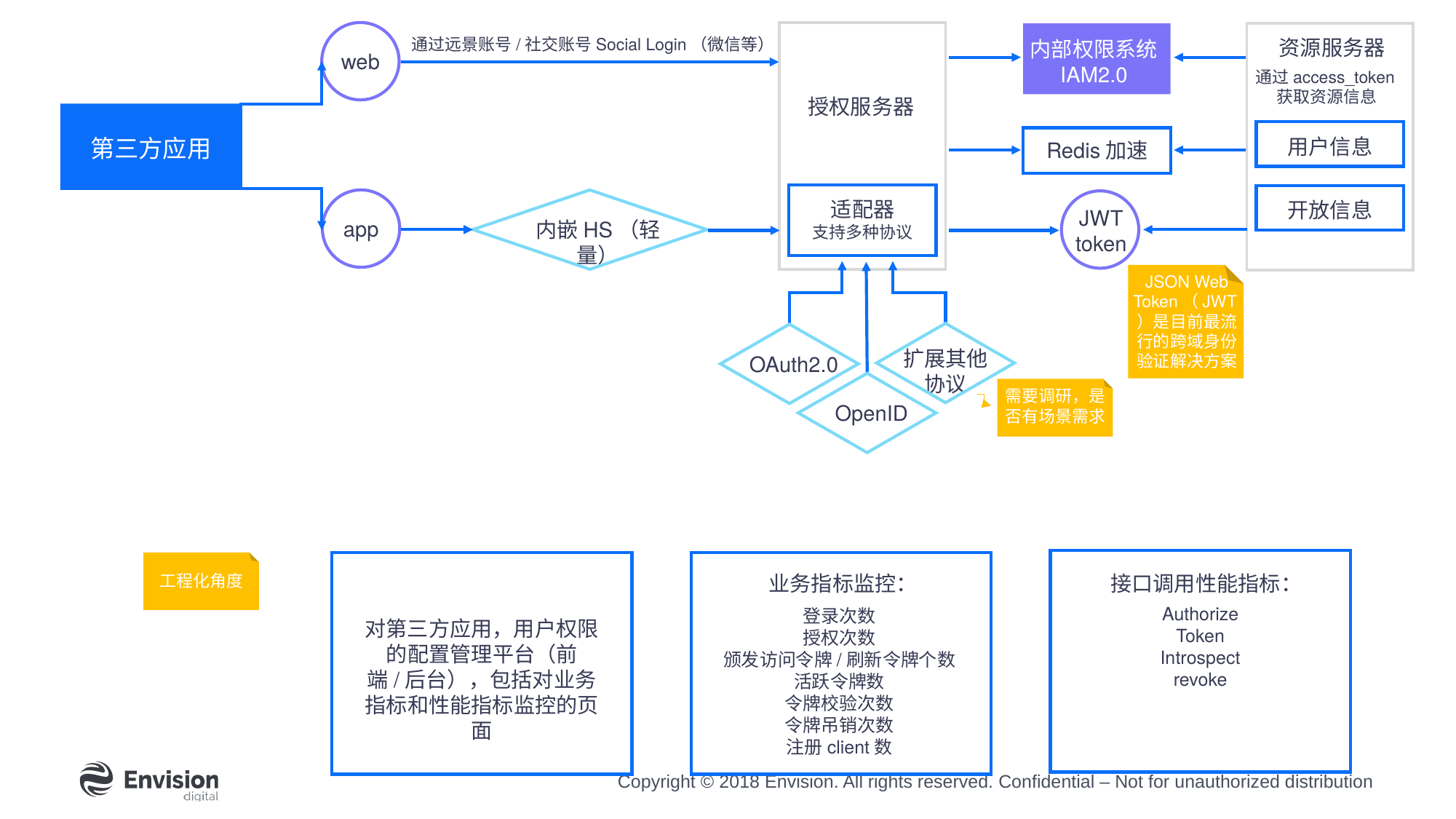

内部权限系统
IAM2.0

Redis加速

JWT
token

通过远景账号/社交账号Social Login（微信等）
资源服务器
web
通过access_token获取资源信息
授权服务器

用户信息
第三方应用

适配器
支持多种协议
开放信息
app
内嵌HS（轻量）

扩展其他协议
OAuth2.0

OpenID

JSON Web Token（JWT）是目前最流行的跨域身份验证解决方案

需要调研，是否有场景需求

业务指标监控：
接口调用性能指标：
工程化角度
Authorize
Token
Introspect
revoke
登录次数
授权次数
颁发访问令牌/刷新令牌个数
活跃令牌数
令牌校验次数
令牌吊销次数
注册client数
对第三方应用，用户权限的配置管理平台（前端/后台），包括对业务指标和性能指标监控的页面